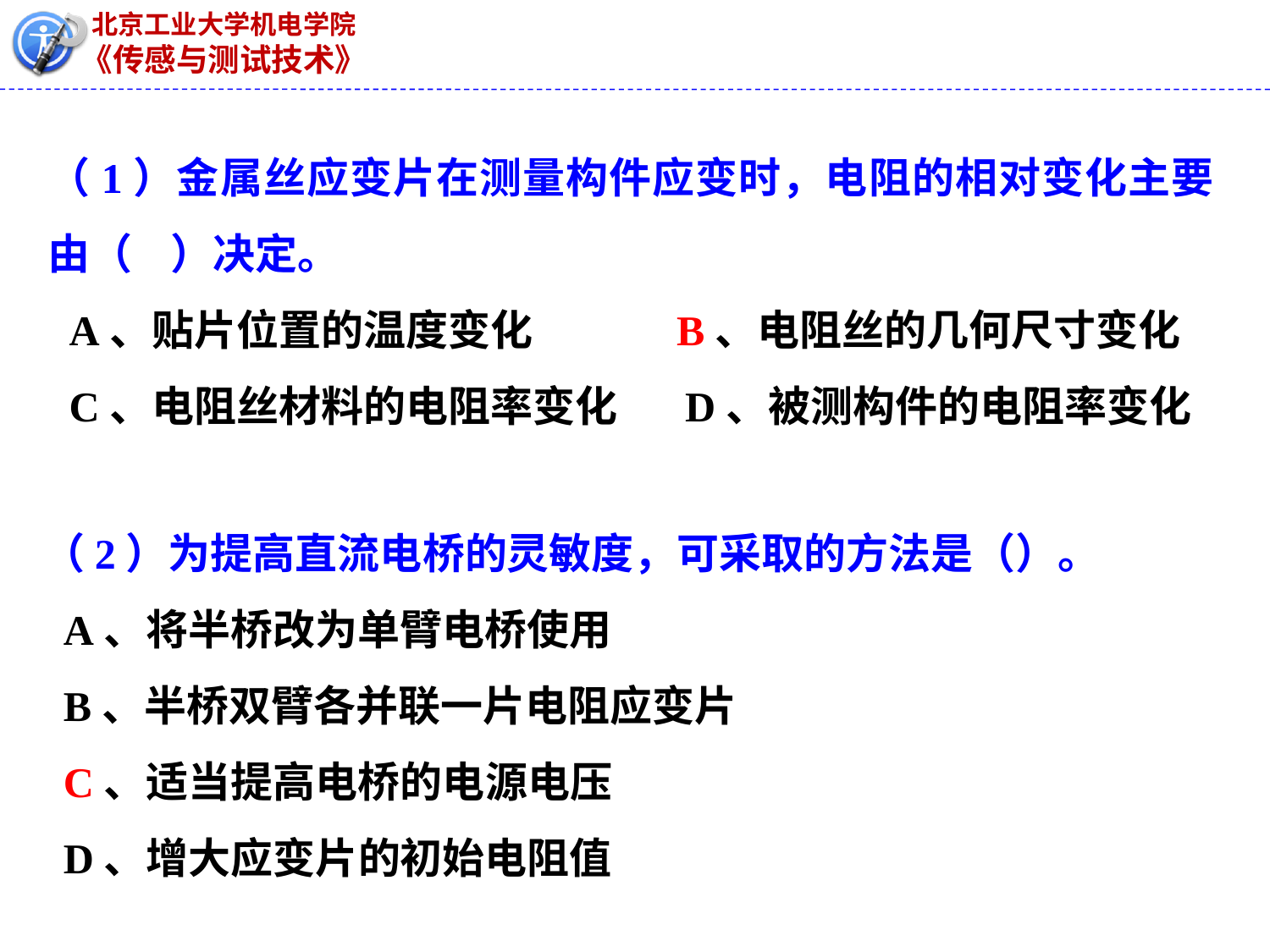

（1）金属丝应变片在测量构件应变时，电阻的相对变化主要由（    ）决定。
A、贴片位置的温度变化              B、电阻丝的几何尺寸变化
C、电阻丝材料的电阻率变化      D、被测构件的电阻率变化
（2）为提高直流电桥的灵敏度，可采取的方法是（）。
A、将半桥改为单臂电桥使用
B、半桥双臂各并联一片电阻应变片
C、适当提高电桥的电源电压
D、增大应变片的初始电阻值